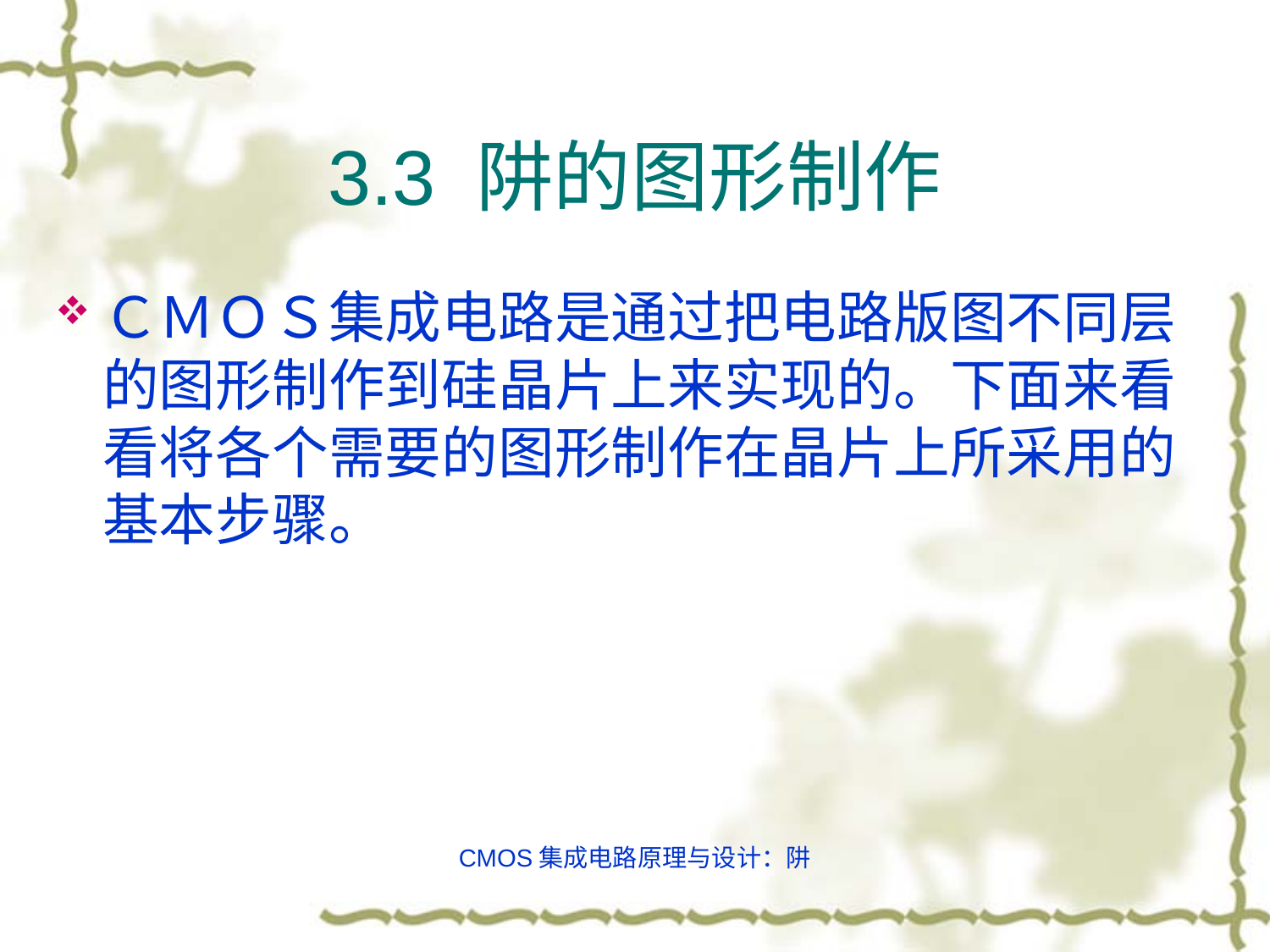

# 3.3 阱的图形制作
ＣＭＯＳ集成电路是通过把电路版图不同层的图形制作到硅晶片上来实现的。下面来看看将各个需要的图形制作在晶片上所采用的基本步骤。
CMOS集成电路原理与设计：阱
11